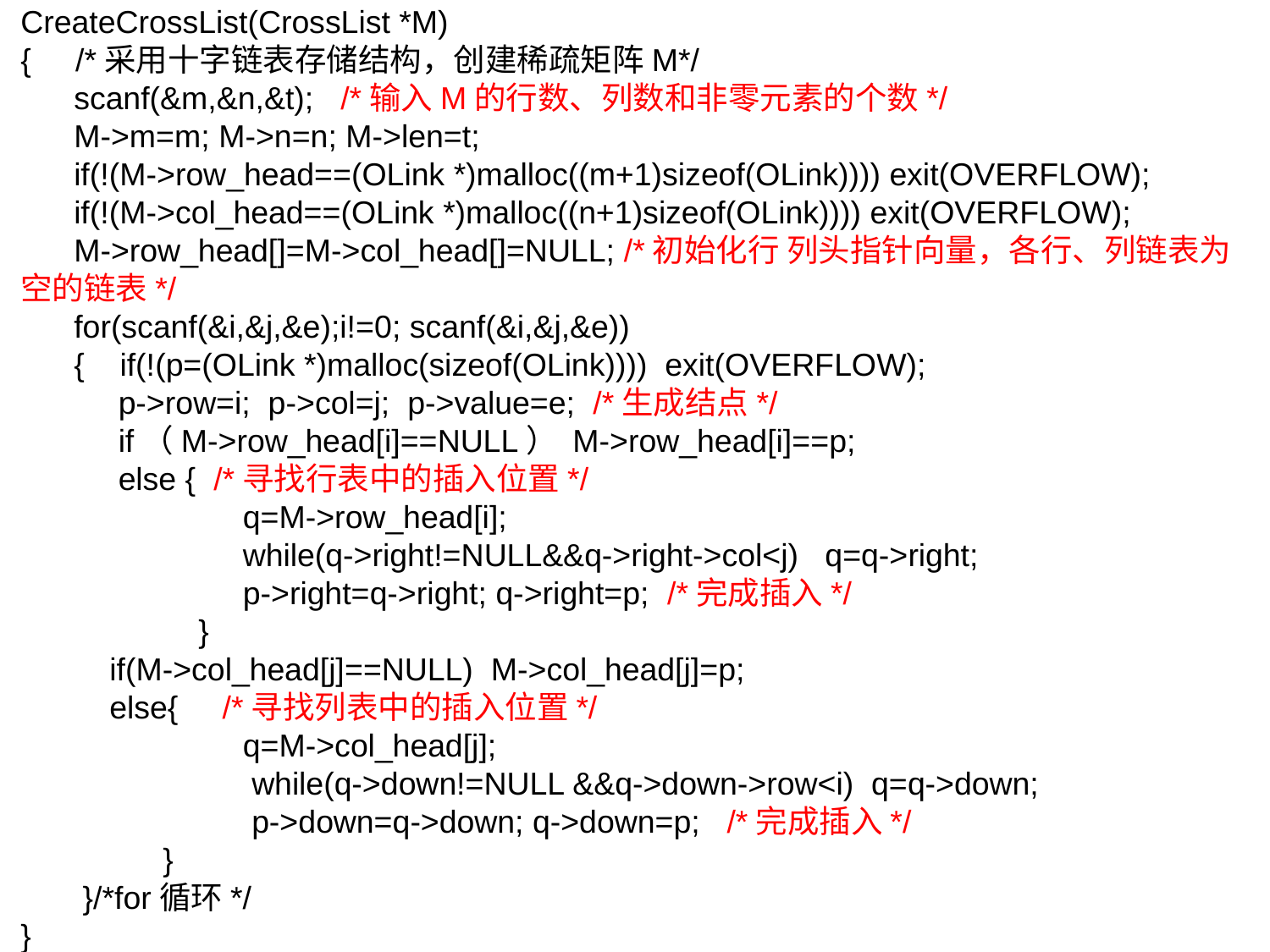

CreateCrossList(CrossList *M)
{     /*采用十字链表存储结构，创建稀疏矩阵M*/
      scanf(&m,&n,&t);   /*输入M的行数、列数和非零元素的个数*/
      M->m=m; M->n=n; M->len=t;
      if(!(M->row_head==(OLink *)malloc((m+1)sizeof(OLink)))) exit(OVERFLOW);
      if(!(M->col_head==(OLink *)malloc((n+1)sizeof(OLink)))) exit(OVERFLOW);
      M->row_head[]=M->col_head[]=NULL; /*初始化行 列头指针向量，各行、列链表为空的链表*/
      for(scanf(&i,&j,&e);i!=0; scanf(&i,&j,&e))
      {    if(!(p=(OLink *)malloc(sizeof(OLink))))  exit(OVERFLOW);
           p->row=i;  p->col=j;  p->value=e;  /*生成结点*/
           if（M->row_head[i]==NULL） M->row_head[i]==p;
           else {  /*寻找行表中的插入位置*/
                         q=M->row_head[i];
                         while(q->right!=NULL&&q->right->col<j)   q=q->right;
                         p->right=q->right; q->right=p;  /*完成插入*/
                    }
          if(M->col_head[j]==NULL)  M->col_head[j]=p;
          else{     /*寻找列表中的插入位置*/
                         q=M->col_head[j];
                          while(q->down!=NULL &&q->down->row<i)  q=q->down;
                          p->down=q->down; q->down=p;   /*完成插入*/
                }
       }/*for循环*/
}